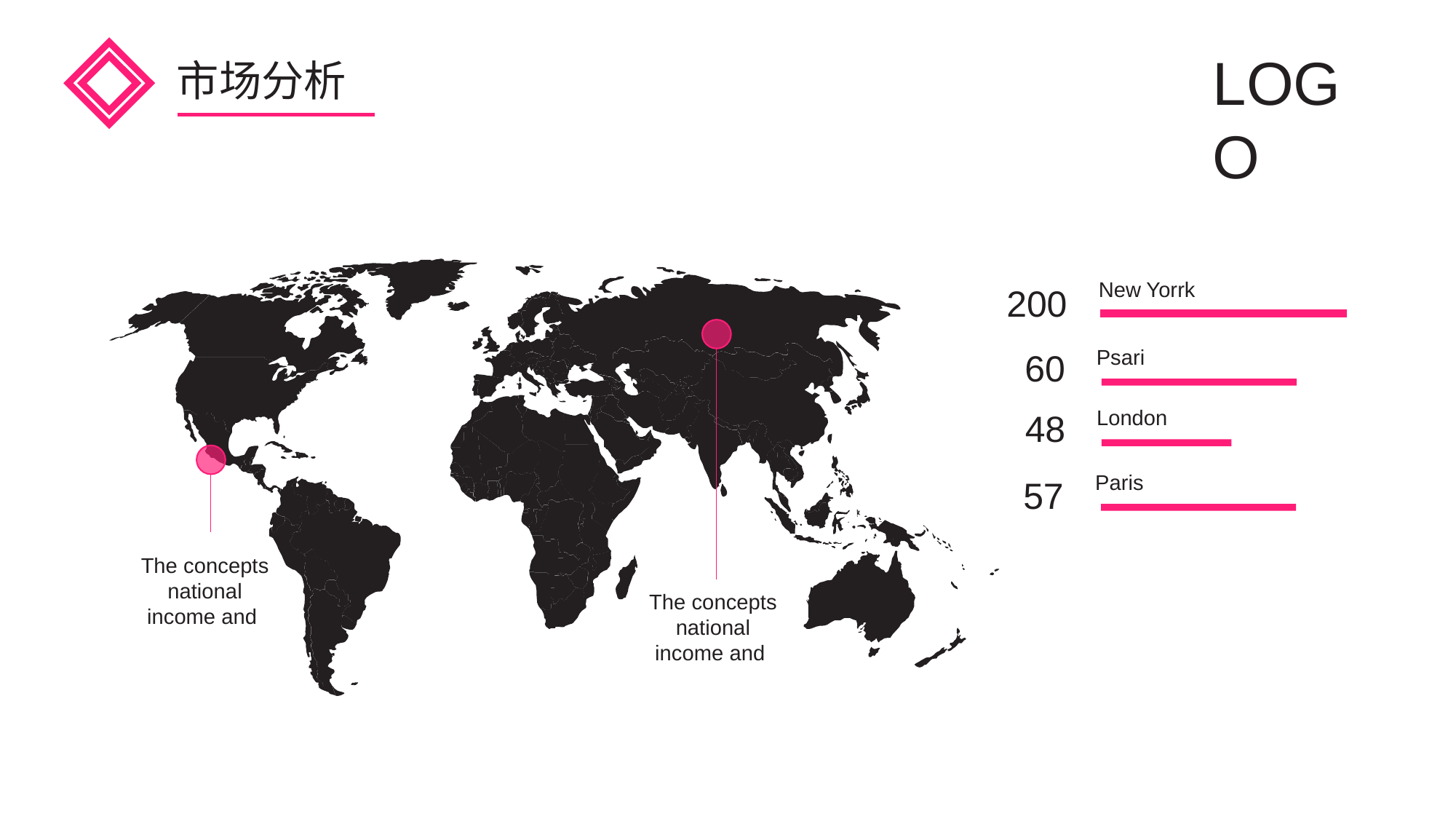

LOGO

市场分析

New Yorrk
200

Psari

60
London
48

Paris
57

The concepts national income and
The concepts national income and